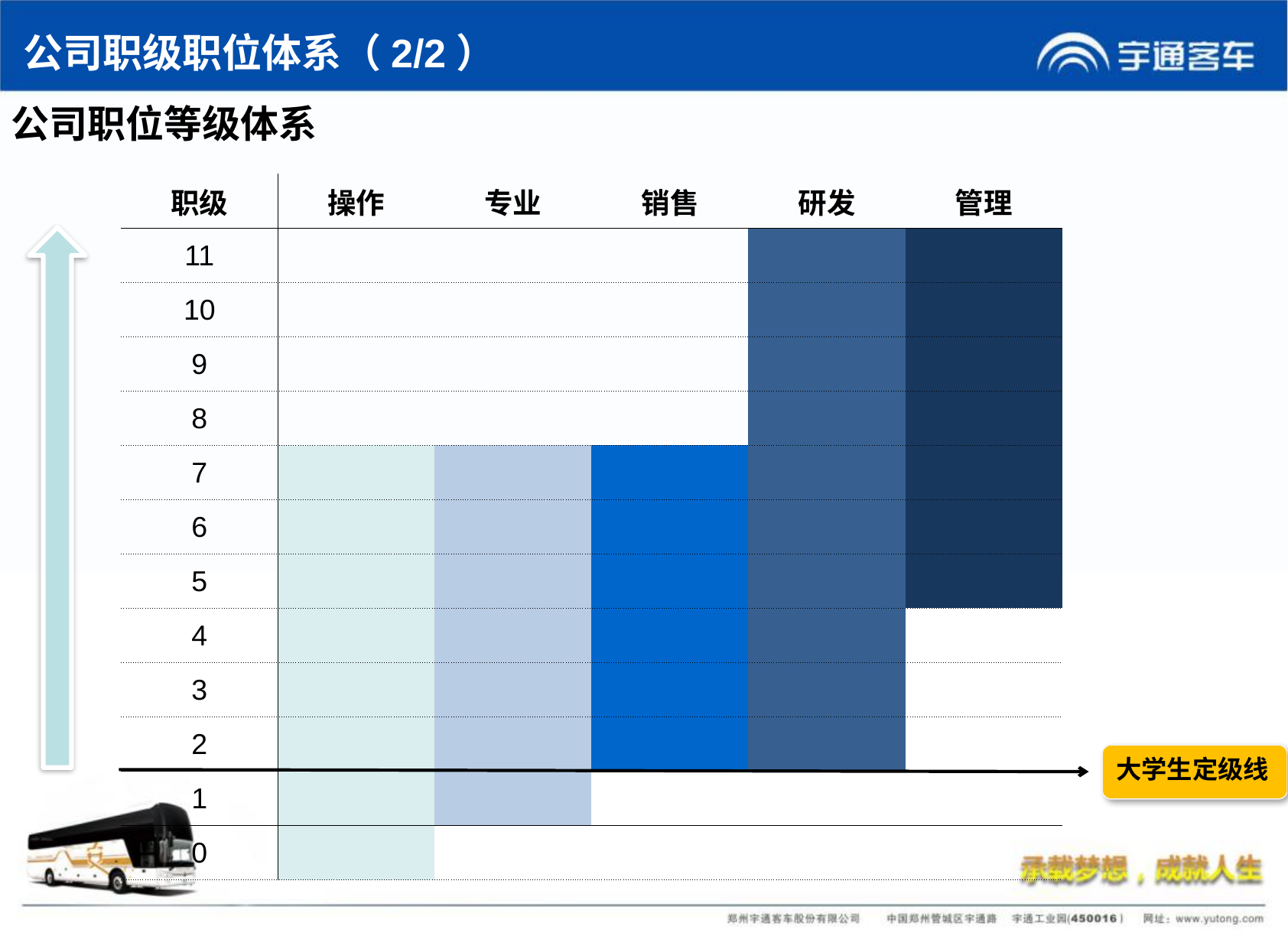

公司职级职位体系（2/2）
公司职位等级体系
| 职级 | 操作 | 专业 | 销售 | 研发 | 管理 |
| --- | --- | --- | --- | --- | --- |
| 11 |  |  |  |  |  |
| 10 |  |  |  |  |  |
| 9 |  |  |  |  |  |
| 8 |  |  |  |  |  |
| 7 |  |  |  |  |  |
| 6 |  |  |  |  |  |
| 5 |  |  |  |  |  |
| 4 |  |  |  |  |  |
| 3 |  |  |  |  |  |
| 2 |  |  |  |  |  |
| 1 |  |  |  |  |  |
| 0 |  |  |  |  |  |

大学生定级线